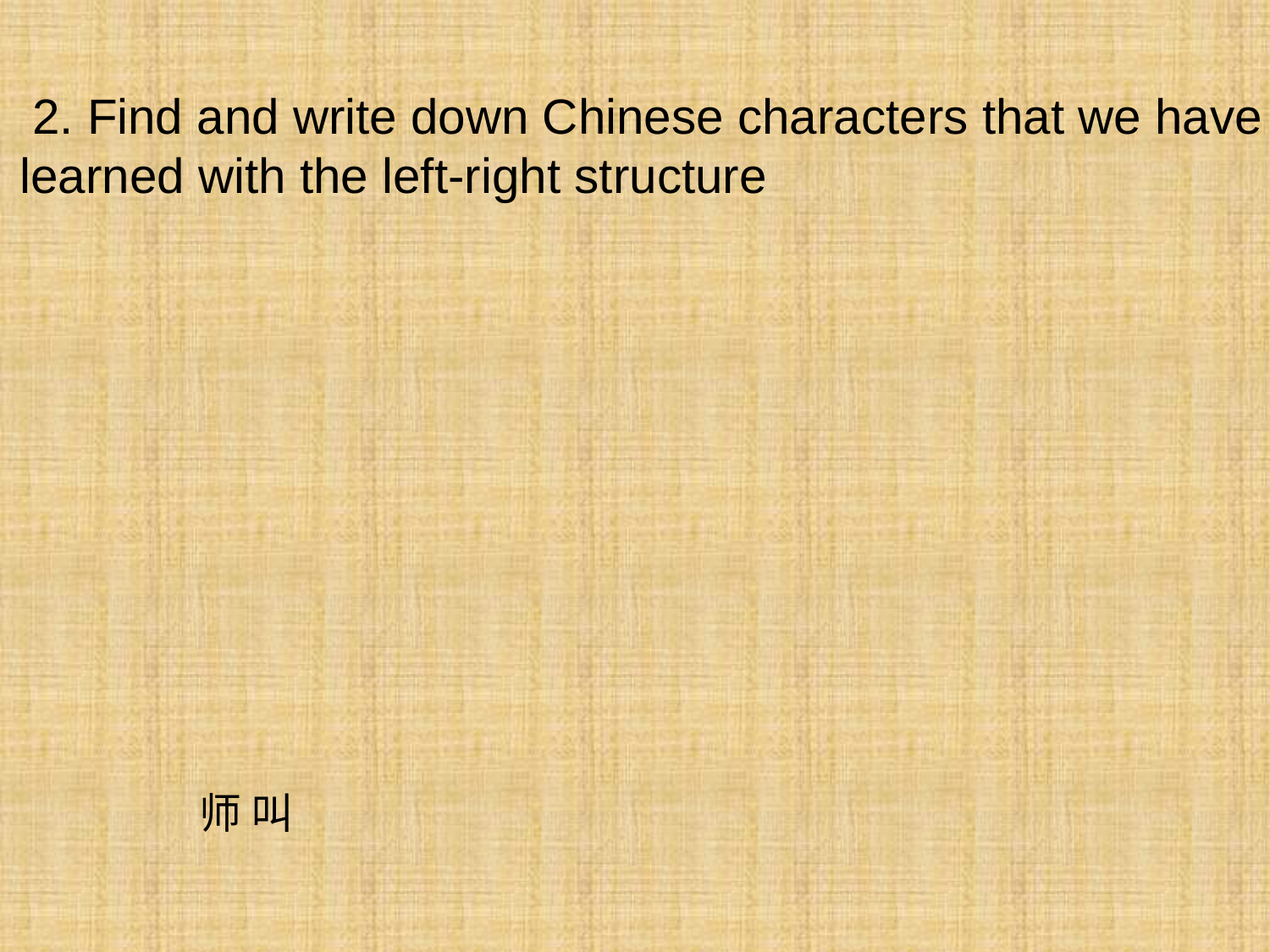

2. Find and write down Chinese characters that we have learned with the left-right structure
师 叫